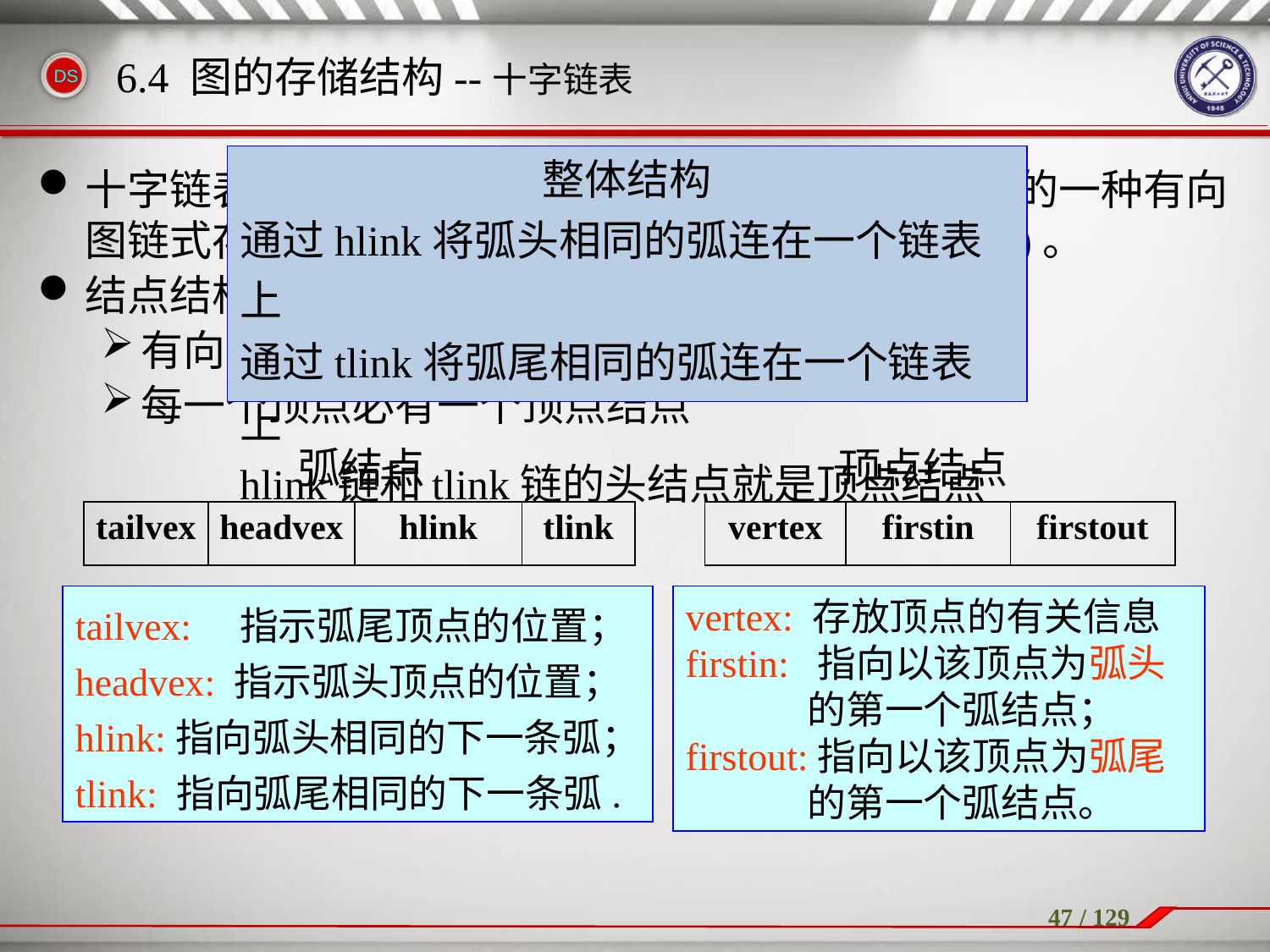

十字链表是将有向图的邻接表和逆邻接表结合起来的一种有向图链式存储结构。(类似邻接矩阵的非0元素相连)。
结点结构
有向图的每一条弧有一个弧结点
每一个顶点必有一个顶点结点

6.4 图的存储结构--十字链表
整体结构
通过hlink将弧头相同的弧连在一个链表上
通过tlink将弧尾相同的弧连在一个链表上
hlink链和tlink链的头结点就是顶点结点
弧结点
顶点结点
| tailvex | headvex | hlink | tlink |
| --- | --- | --- | --- |
| vertex | firstin | firstout |
| --- | --- | --- |
tailvex:    指示弧尾顶点的位置；
headvex: 指示弧头顶点的位置；
hlink:指向弧头相同的下一条弧；
tlink: 指向弧尾相同的下一条弧.
vertex: 存放顶点的有关信息
firstin:  指向以该顶点为弧头
             的第一个弧结点；
firstout:指向以该顶点为弧尾
             的第一个弧结点。